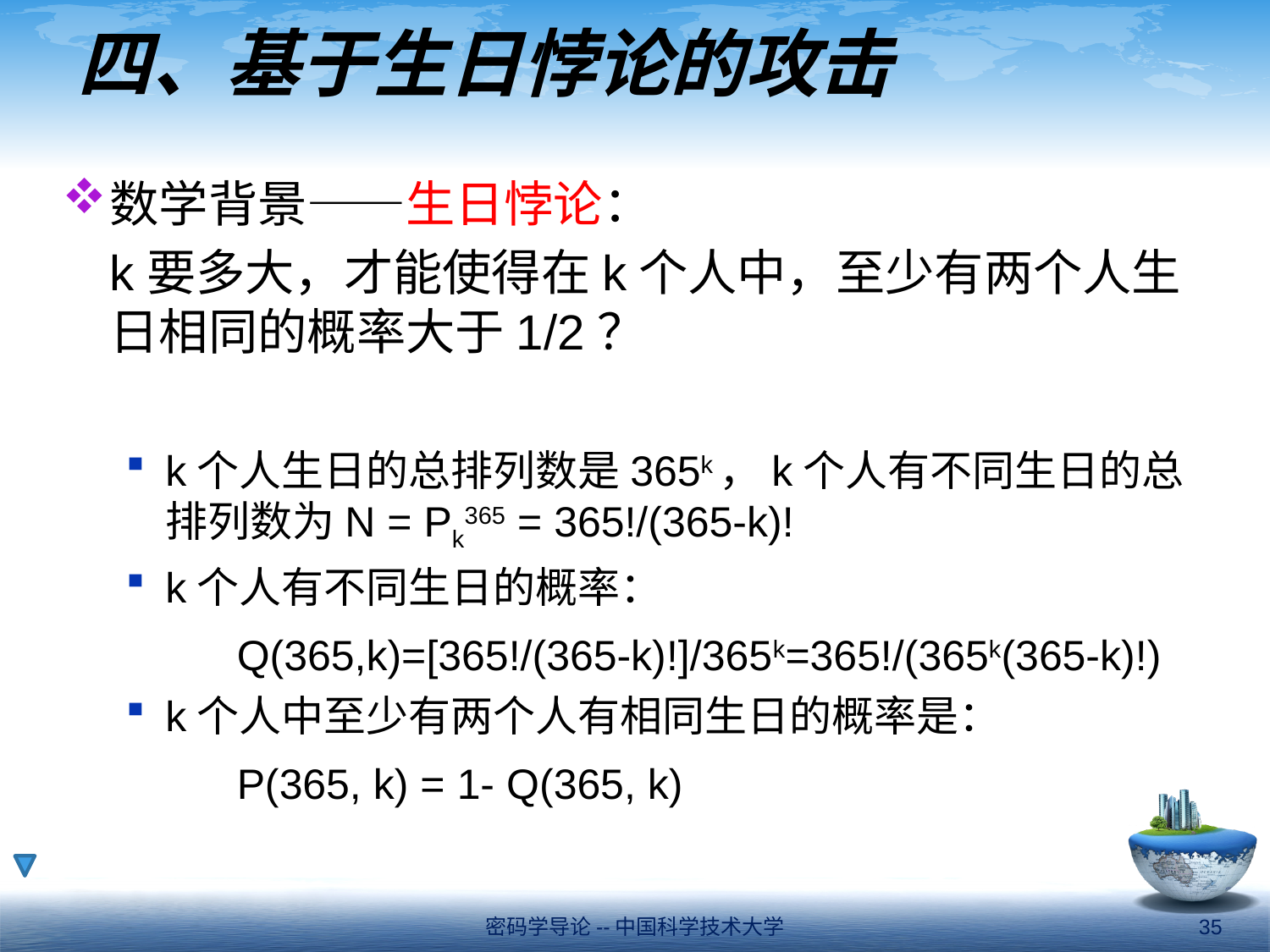

# 四、基于生日悖论的攻击
数学背景——生日悖论：
	k要多大，才能使得在k个人中，至少有两个人生日相同的概率大于1/2？

k个人生日的总排列数是365k，k个人有不同生日的总排列数为N = Pk365 = 365!/(365-k)!
k个人有不同生日的概率：
		Q(365,k)=[365!/(365-k)!]/365k=365!/(365k(365-k)!)
k个人中至少有两个人有相同生日的概率是：
		P(365, k) = 1- Q(365, k)

密码学导论--中国科学技术大学
35